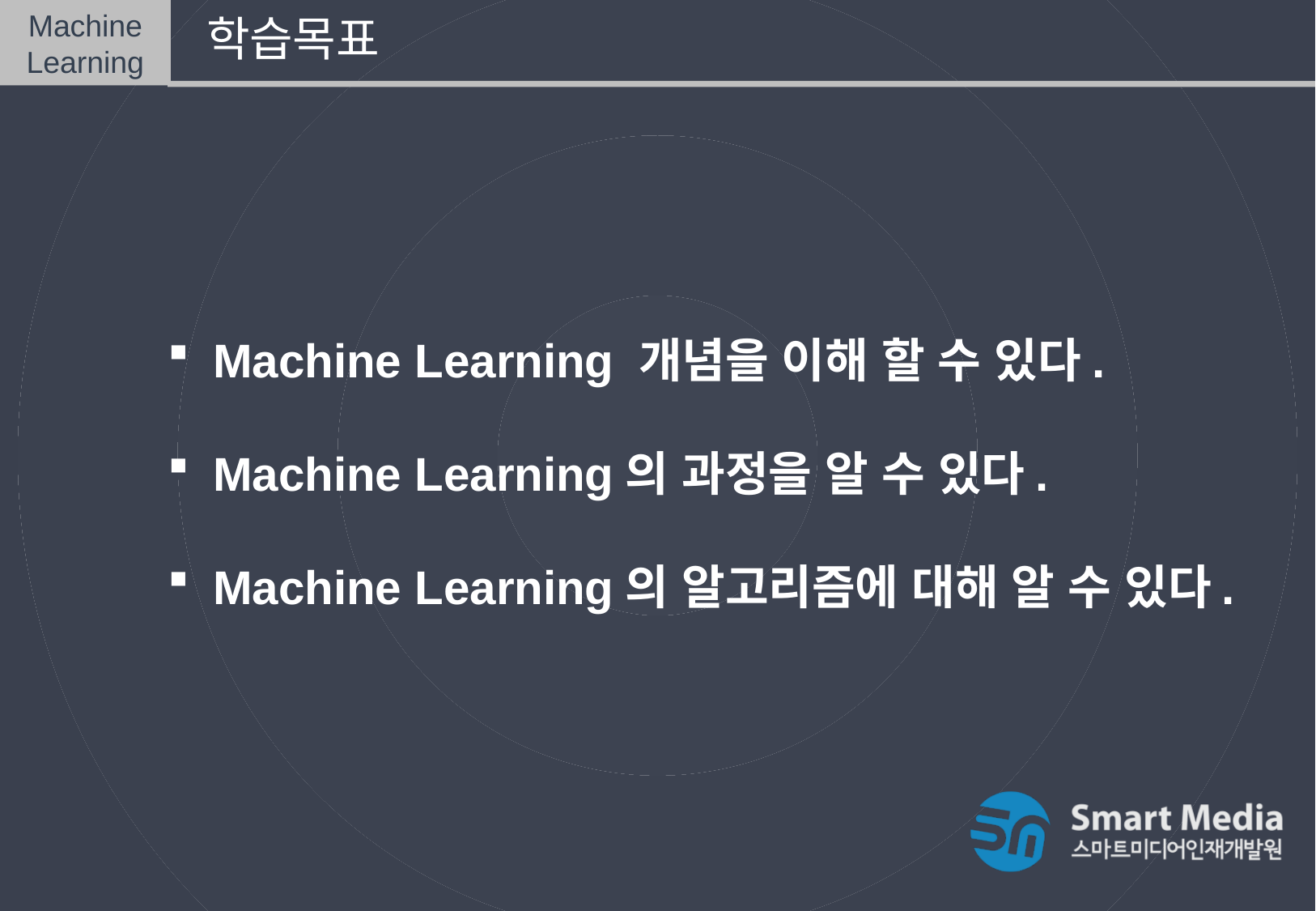

Machine Learning
 학습목표

Machine Learning 개념을 이해 할 수 있다.
Machine Learning의 과정을 알 수 있다.
Machine Learning의 알고리즘에 대해 알 수 있다.